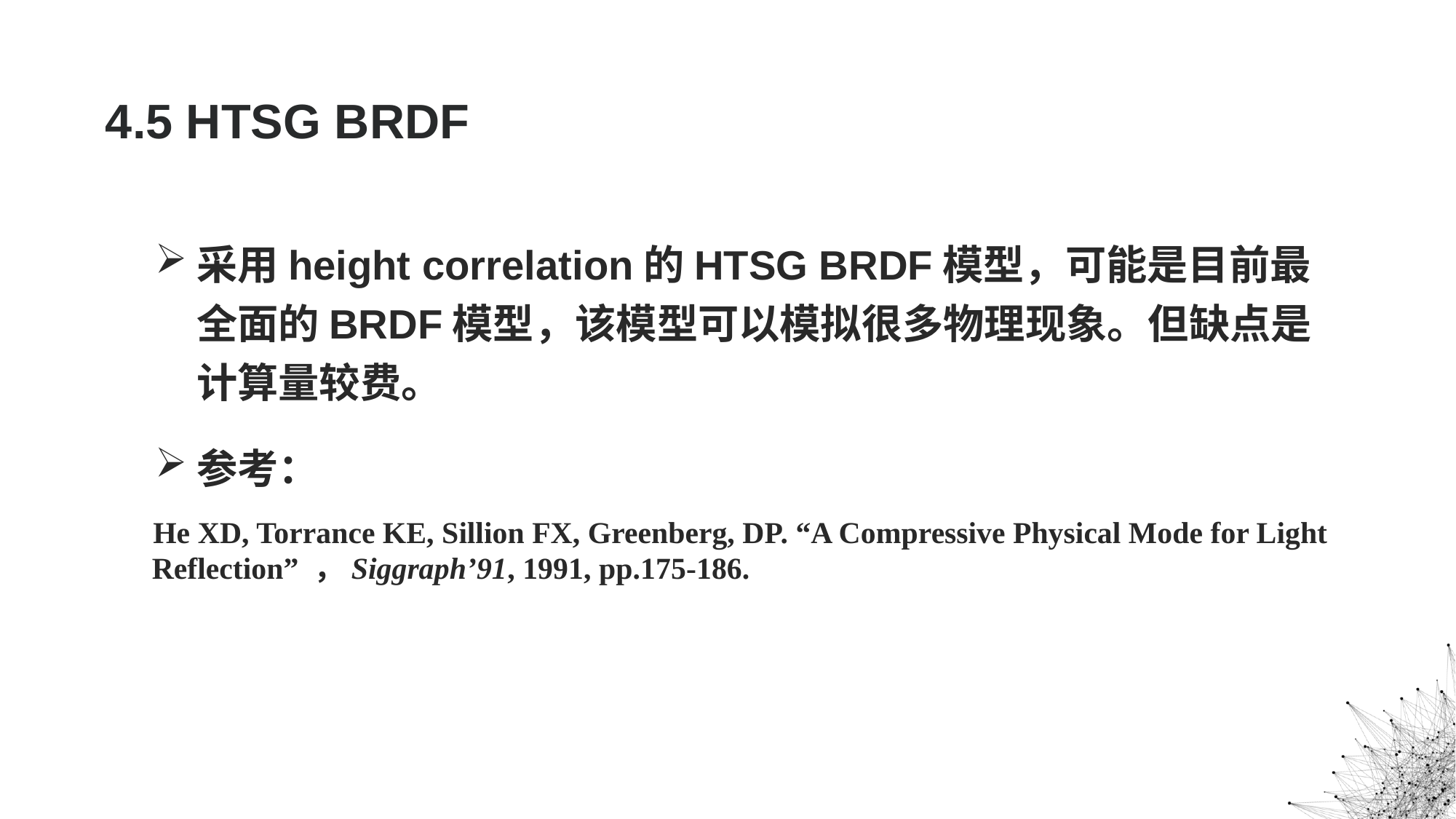

# 4.5 HTSG BRDF
采用height correlation的HTSG BRDF模型，可能是目前最全面的BRDF模型，该模型可以模拟很多物理现象。但缺点是计算量较费。
参考：
    He XD, Torrance KE, Sillion FX, Greenberg, DP. “A Compressive Physical Mode for Light Reflection” ，Siggraph’91, 1991, pp.175-186.